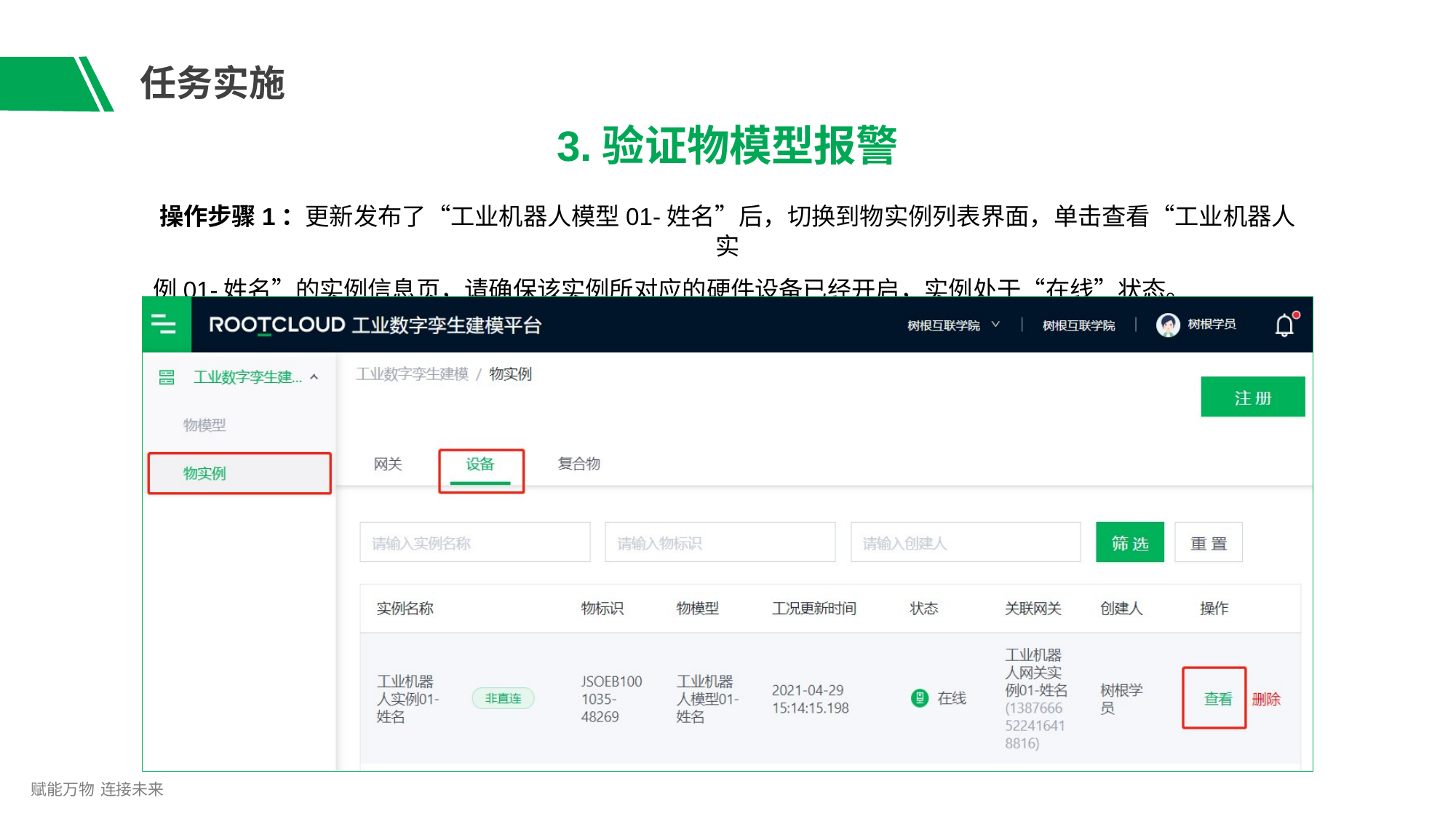

# 任务实施
3.验证物模型报警
操作步骤1：更新发布了“工业机器人模型01-姓名”后，切换到物实例列表界面，单击查看“工业机器人实
例01-姓名”的实例信息页，请确保该实例所对应的硬件设备已经开启，实例处于“在线”状态。

赋能万物 连接未来